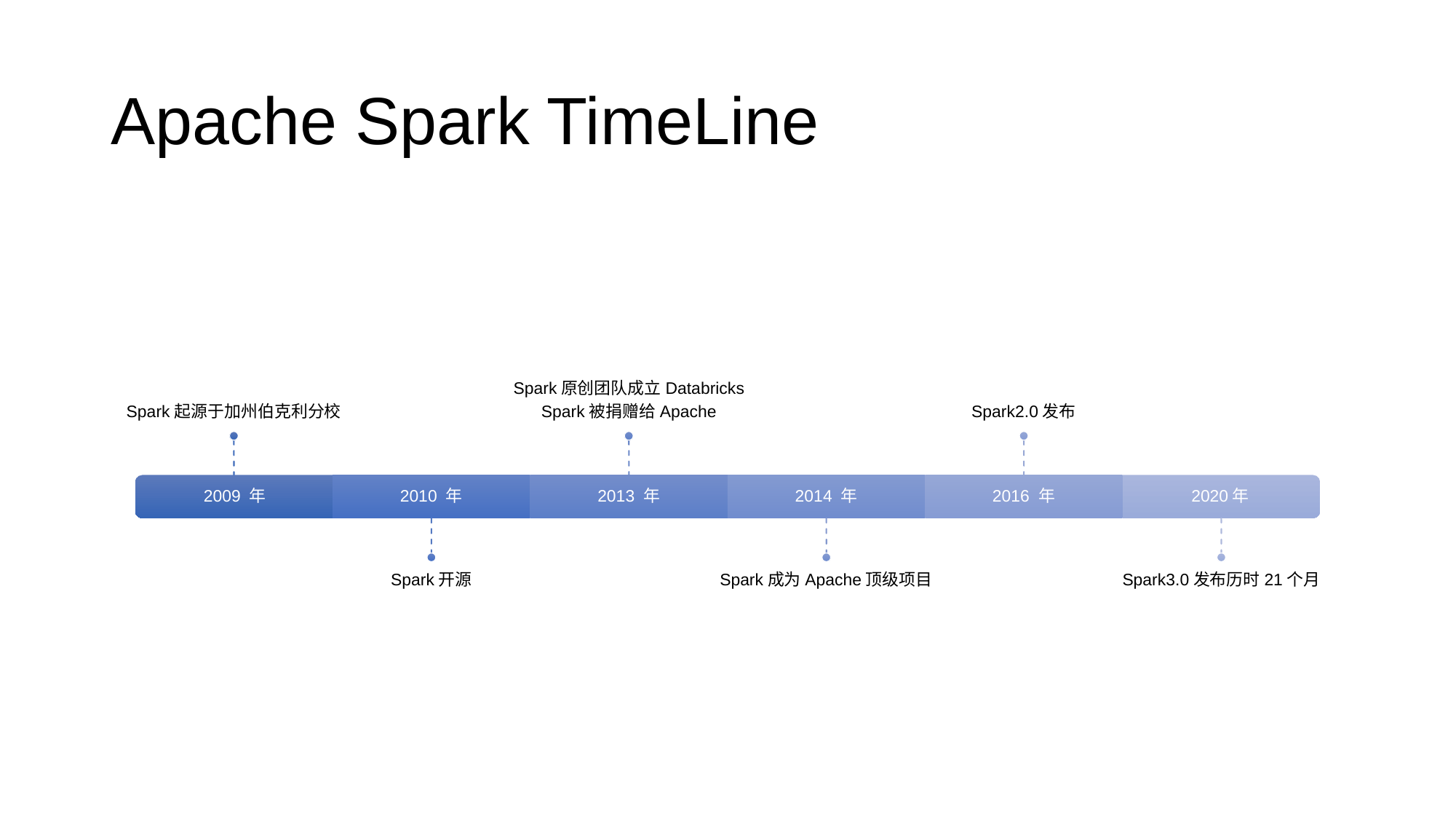

# Apache Spark TimeLine
2009 年
Spark起源于加州伯克利分校
2010 年
Spark开源
2013 年
Spark原创团队成立Databricks
Spark被捐赠给Apache
2014 年
Spark成为Apache顶级项目
2016 年
Spark2.0发布
2020年
Spark3.0发布历时21个月